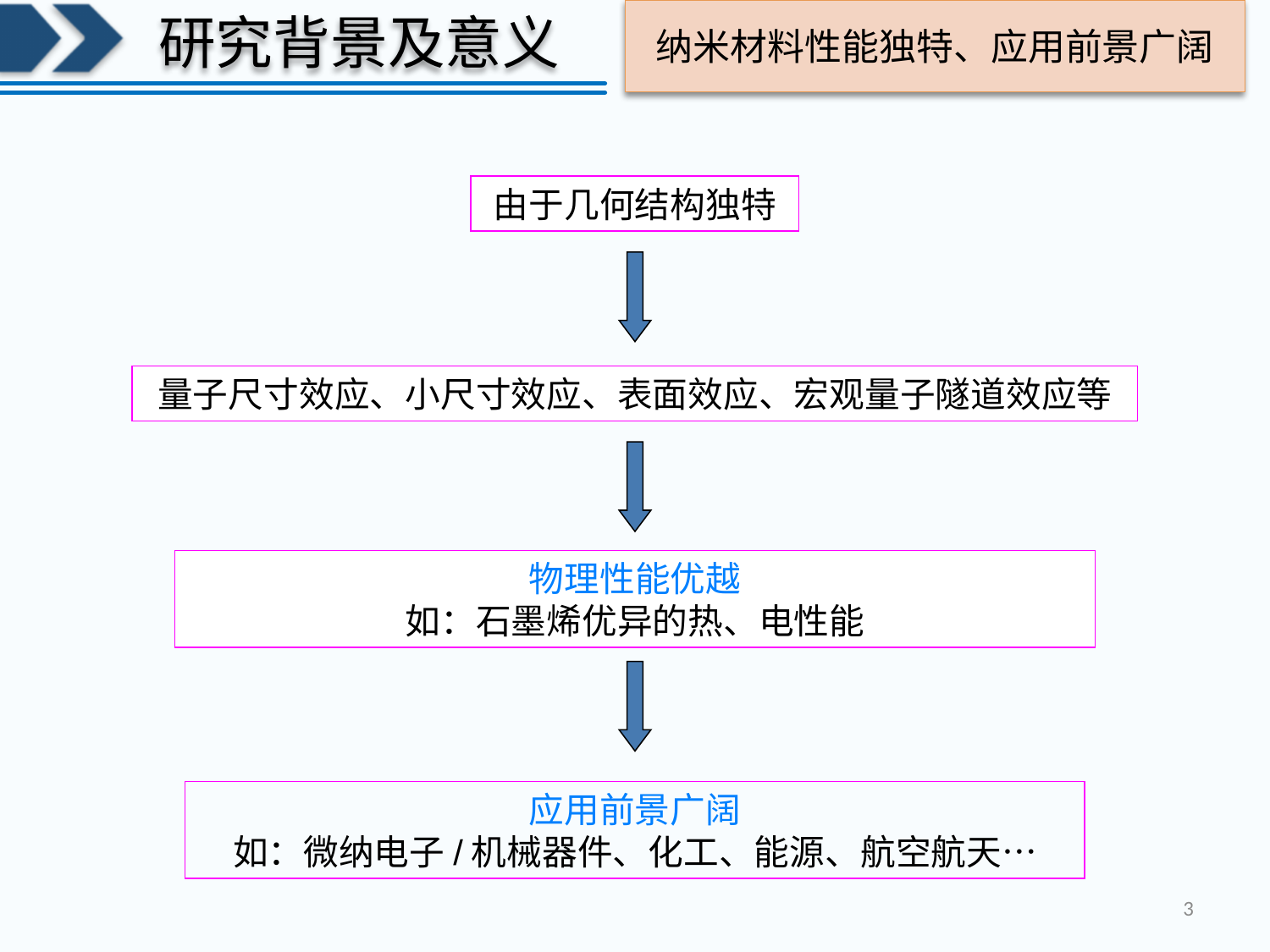

# 纳米材料性能独特、应用前景广阔
研究背景及意义
由于几何结构独特

量子尺寸效应、小尺寸效应、表面效应、宏观量子隧道效应等

物理性能优越
如：石墨烯优异的热、电性能

应用前景广阔
如：微纳电子/机械器件、化工、能源、航空航天…
3